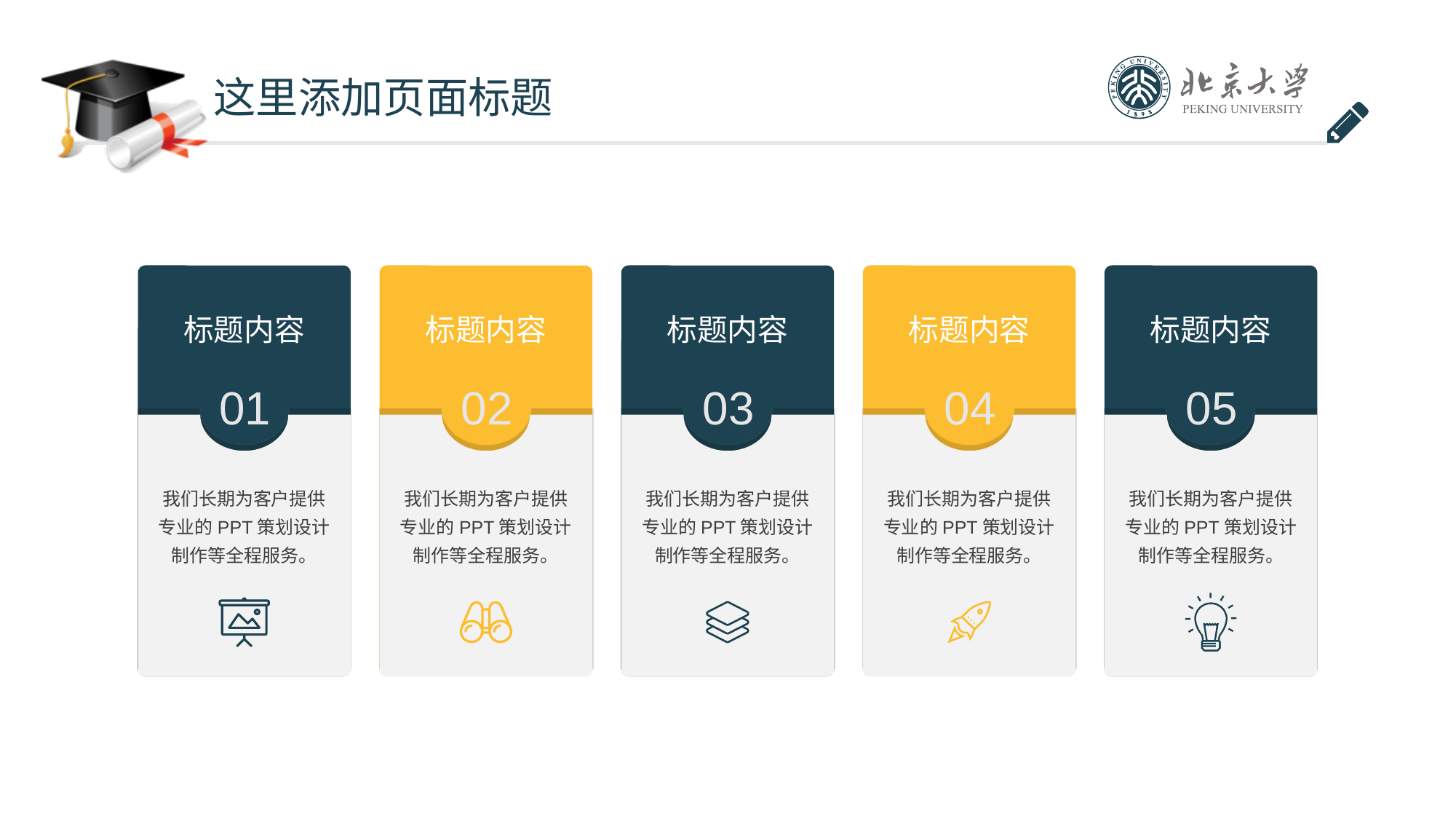

这里添加页面标题
标题内容
01

我们长期为客户提供专业的PPT策划设计制作等全程服务。

标题内容
02

我们长期为客户提供专业的PPT策划设计制作等全程服务。

标题内容
03

我们长期为客户提供专业的PPT策划设计制作等全程服务。

标题内容
04

我们长期为客户提供专业的PPT策划设计制作等全程服务。

标题内容
05

我们长期为客户提供专业的PPT策划设计制作等全程服务。